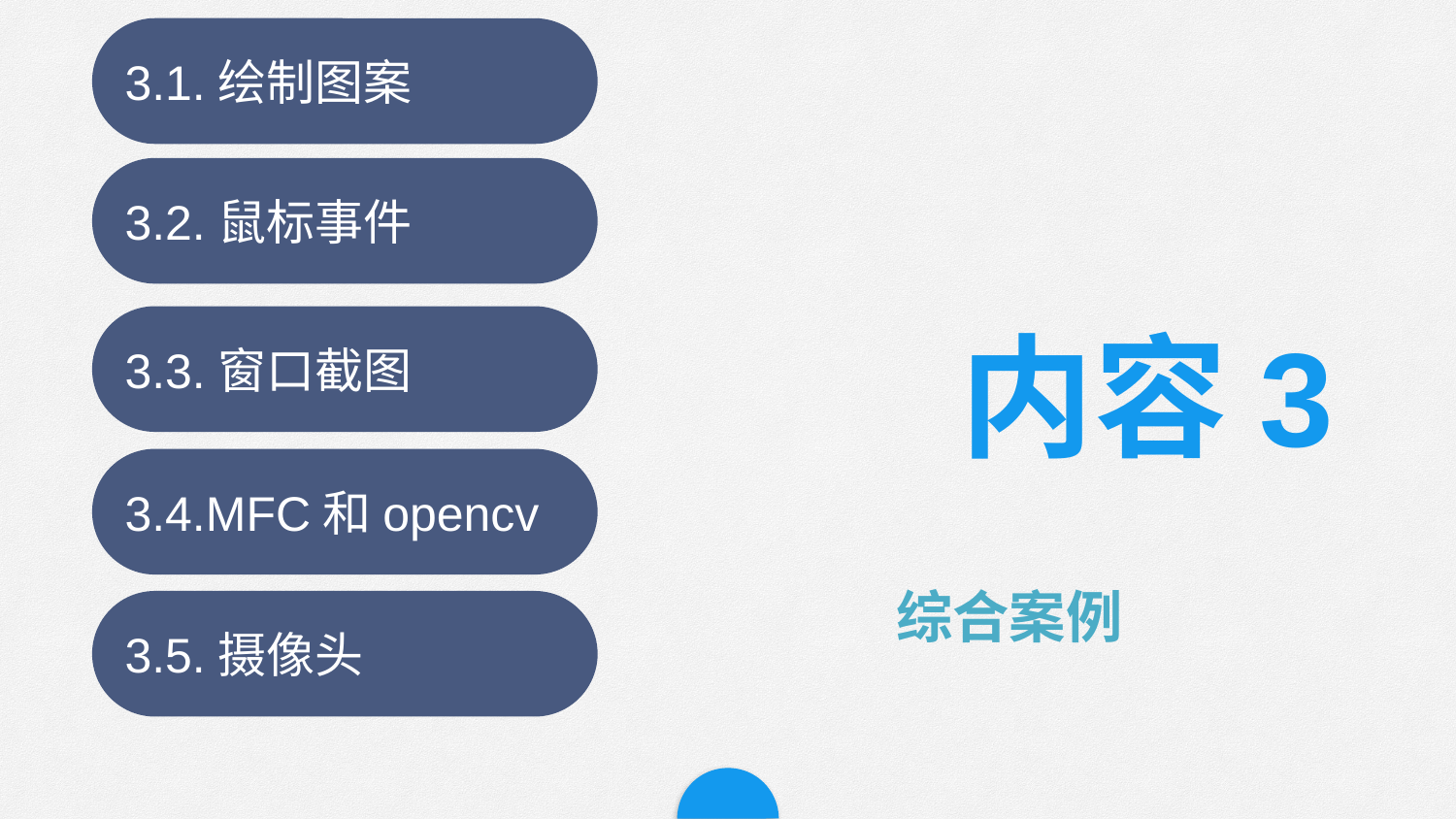

3.1.绘制图案
3.2.鼠标事件
内容3
3.3.窗口截图
3.4.MFC和opencv
综合案例
3.5.摄像头